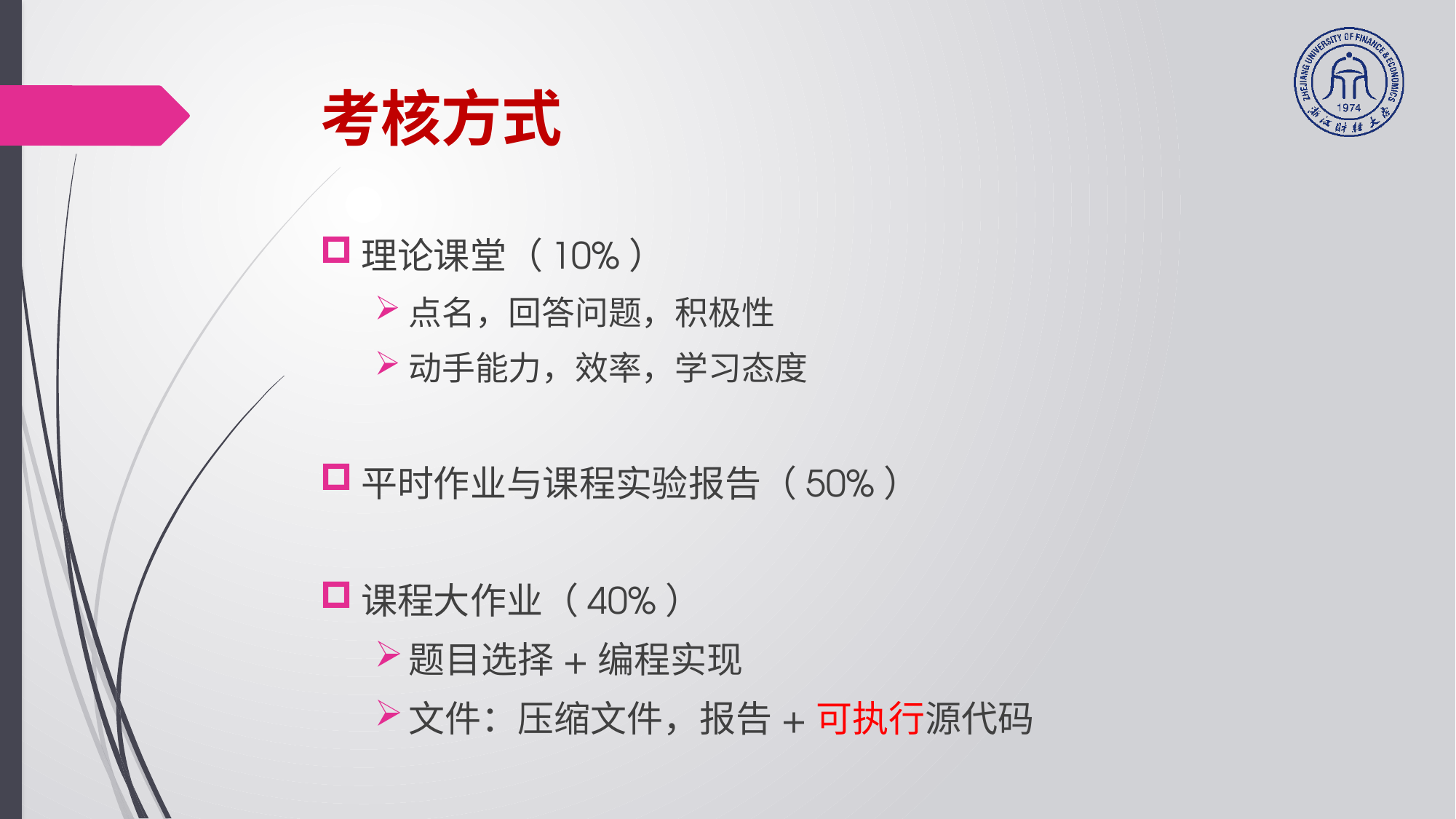

# 考核方式
理论课堂（10%）
点名，回答问题，积极性
动手能力，效率，学习态度

平时作业与课程实验报告（50%）

课程大作业（40%）
题目选择+编程实现
文件：压缩文件，报告+可执行源代码